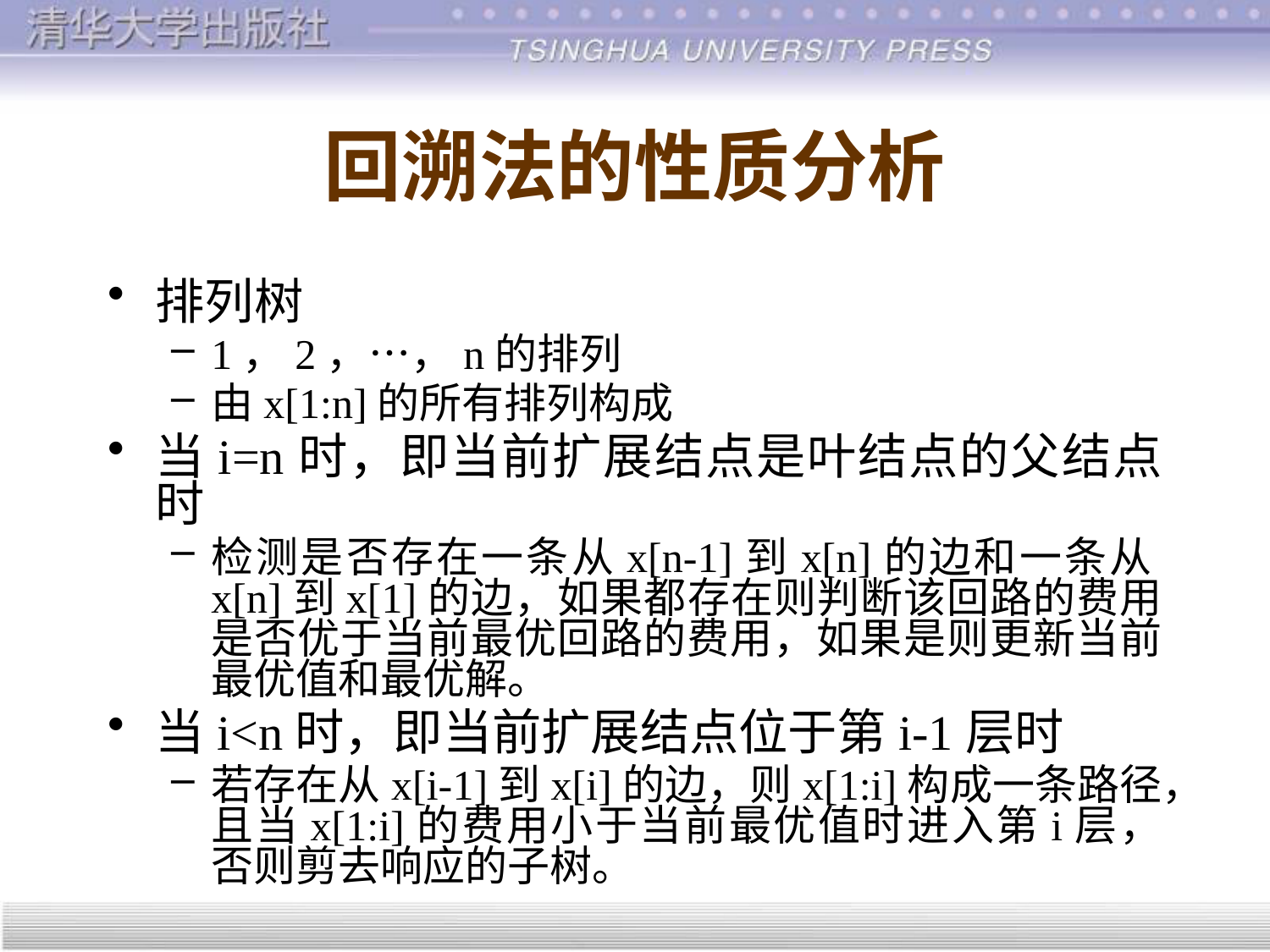

# 回溯法的性质分析
排列树
1，2，…，n的排列
由x[1:n]的所有排列构成
当i=n时，即当前扩展结点是叶结点的父结点时
检测是否存在一条从x[n-1]到x[n]的边和一条从x[n]到x[1]的边，如果都存在则判断该回路的费用是否优于当前最优回路的费用，如果是则更新当前最优值和最优解。
当i<n时，即当前扩展结点位于第i-1层时
若存在从x[i-1]到x[i]的边，则x[1:i]构成一条路径，且当x[1:i]的费用小于当前最优值时进入第i层，否则剪去响应的子树。